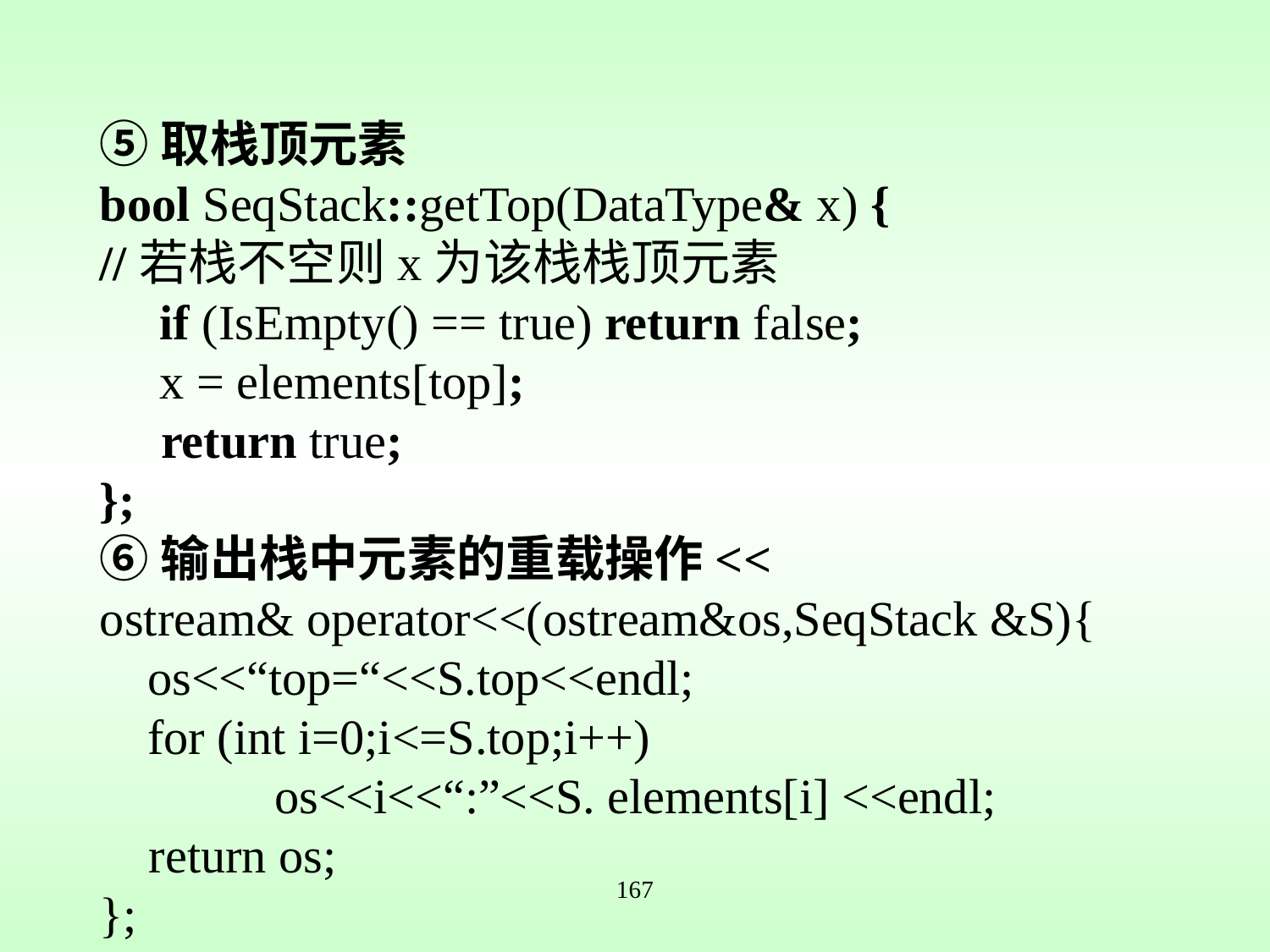

⑤取栈顶元素
bool SeqStack::getTop(DataType& x) {
//若栈不空则x为该栈栈顶元素
	 if (IsEmpty() == true) return false;
	 x = elements[top];
     return true;
};
⑥输出栈中元素的重载操作<<
ostream& operator<<(ostream&os,SeqStack &S){
	os<<“top=“<<S.top<<endl;
	for (int i=0;i<=S.top;i++)
		os<<i<<“:”<<S. elements[i] <<endl;
    return os;
};

167